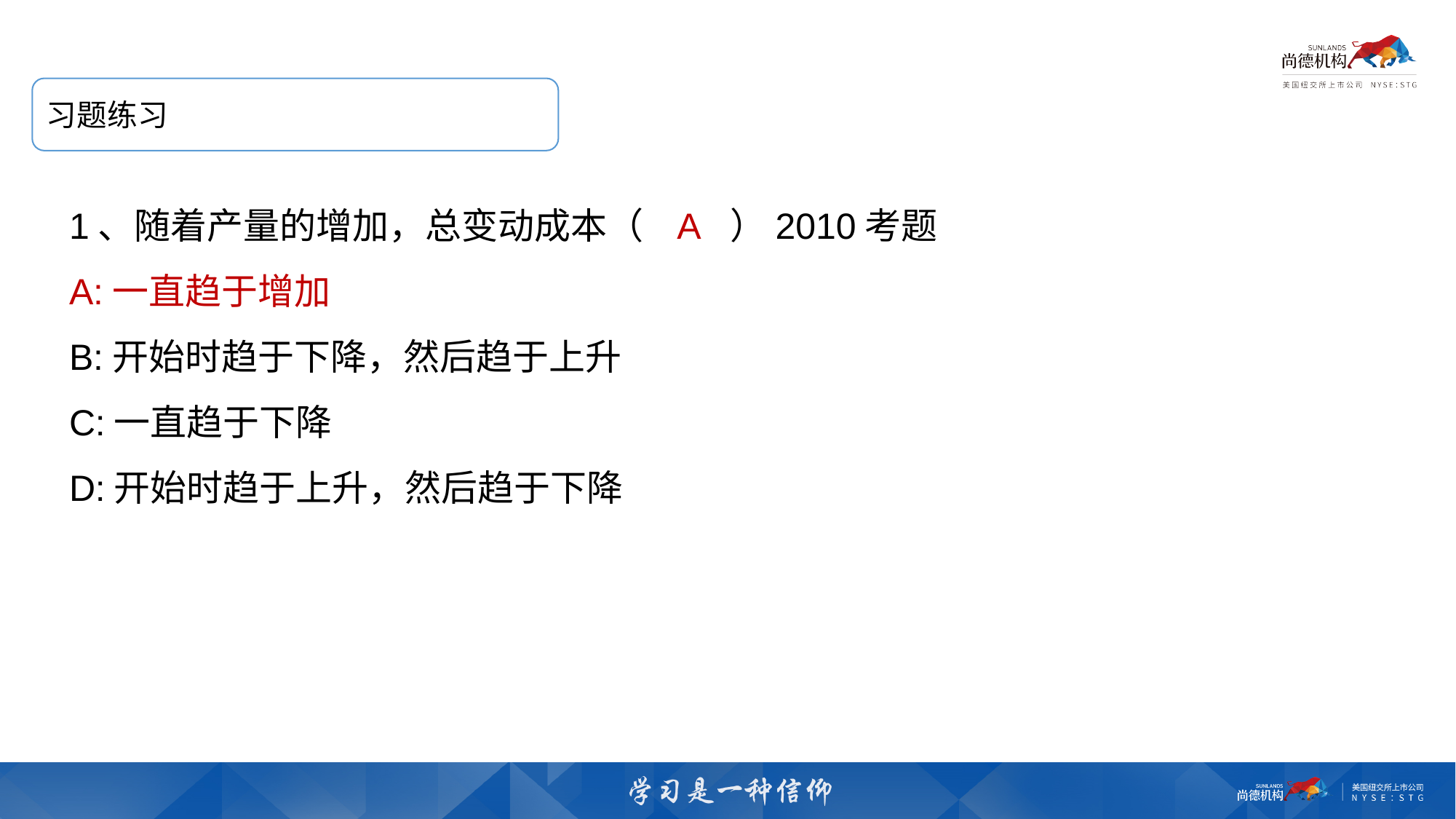

习题练习
1、随着产量的增加，总变动成本（   A  ）2010考题
A:一直趋于增加
B:开始时趋于下降，然后趋于上升
C:一直趋于下降
D:开始时趋于上升，然后趋于下降